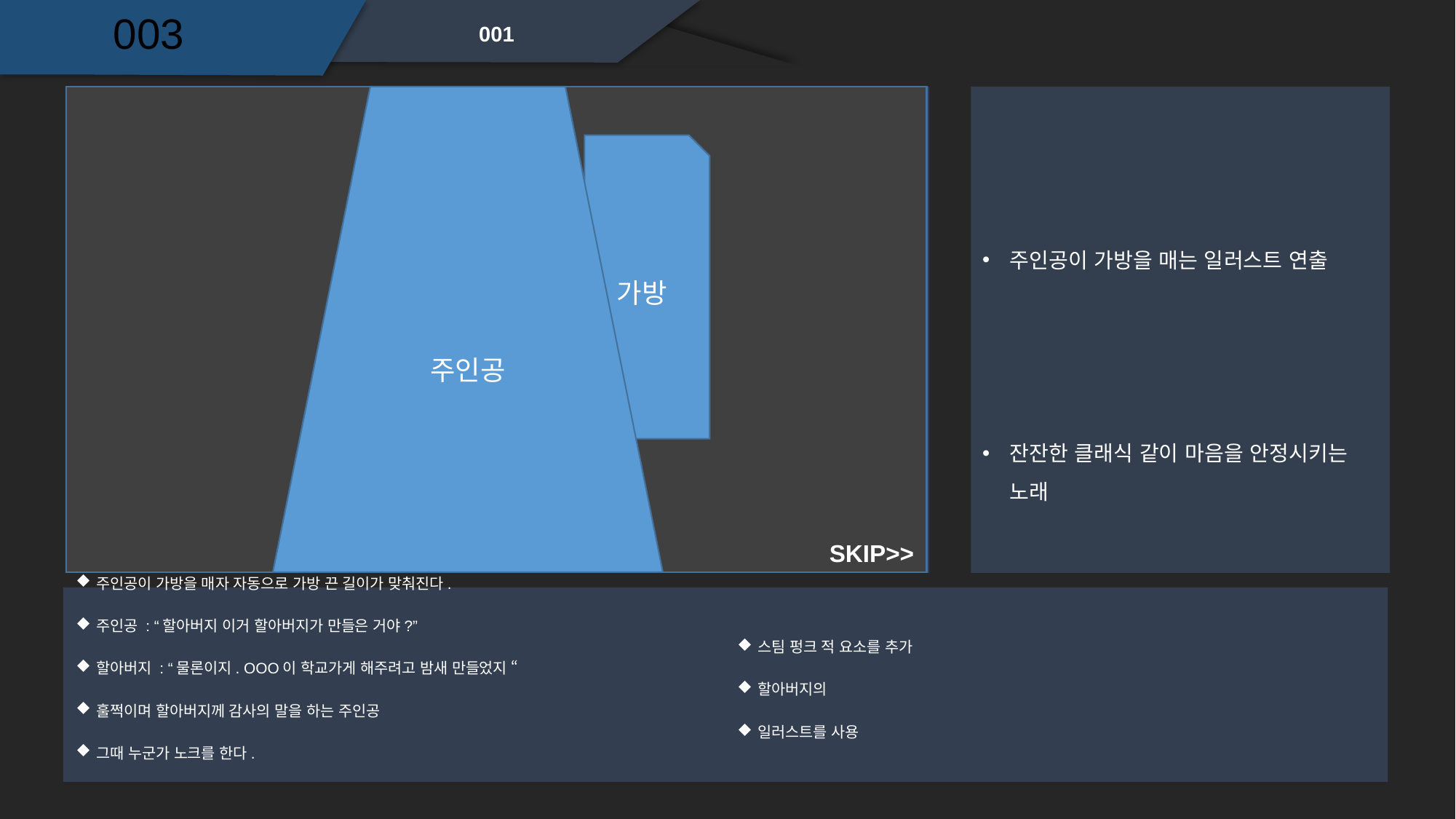

003
001

주인공

가방
주인공이 가방을 매는 일러스트 연출
잔잔한 클래식 같이 마음을 안정시키는 노래
SKIP>>
주인공이 가방을 매자 자동으로 가방 끈 길이가 맞춰진다.
주인공 : “할아버지 이거 할아버지가 만들은 거야?”
할아버지 : “물론이지. OOO이 학교가게 해주려고 밤새 만들었지 “
훌쩍이며 할아버지께 감사의 말을 하는 주인공
그때 누군가 노크를 한다.

스팀 펑크 적 요소를 추가
할아버지의
일러스트를 사용